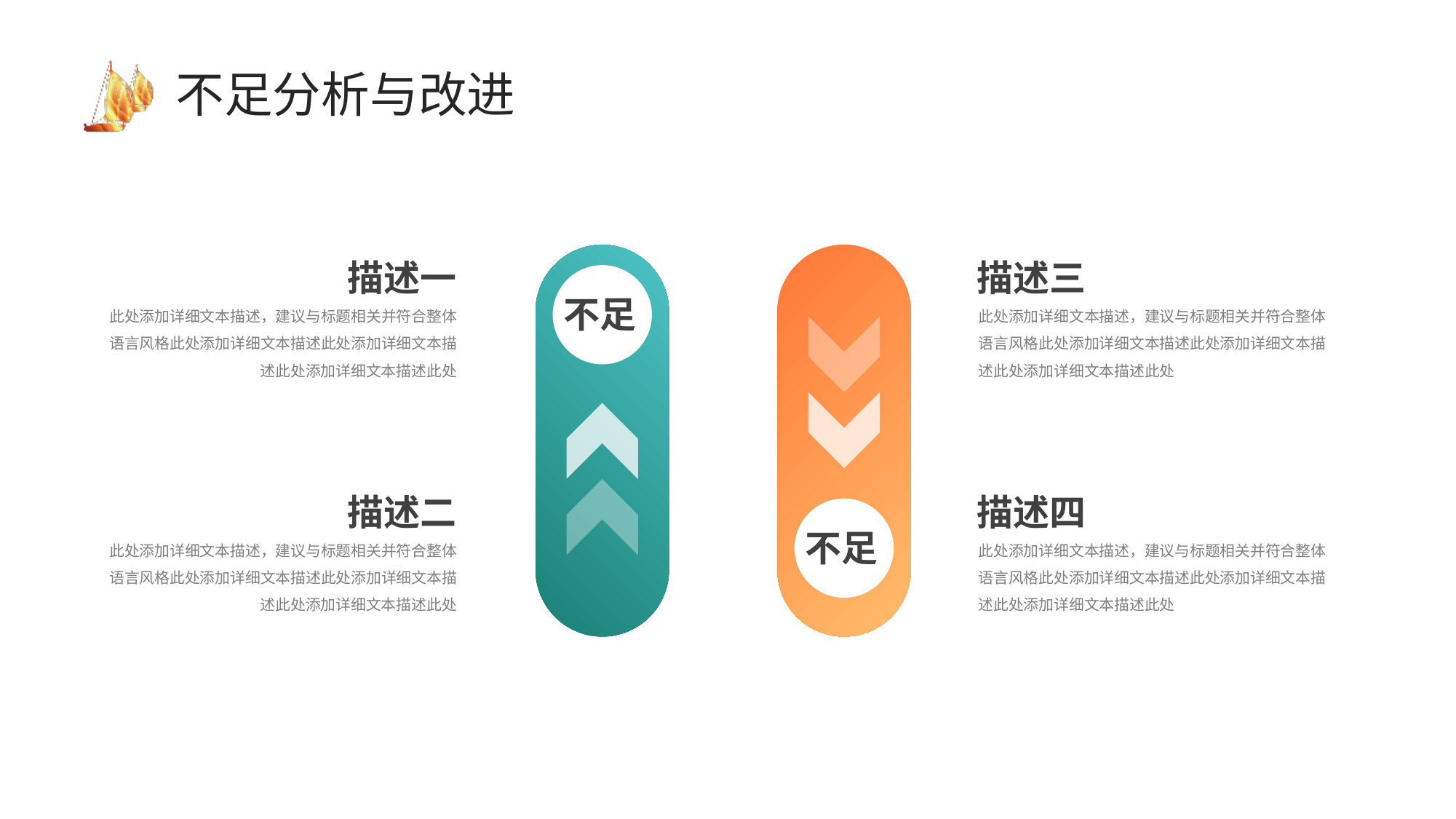

# 不足分析与改进

不足

不足
描述一
此处添加详细文本描述，建议与标题相关并符合整体语言风格此处添加详细文本描述此处添加详细文本描述此处添加详细文本描述此处
描述三
此处添加详细文本描述，建议与标题相关并符合整体语言风格此处添加详细文本描述此处添加详细文本描述此处添加详细文本描述此处
描述二
此处添加详细文本描述，建议与标题相关并符合整体语言风格此处添加详细文本描述此处添加详细文本描述此处添加详细文本描述此处
描述四
此处添加详细文本描述，建议与标题相关并符合整体语言风格此处添加详细文本描述此处添加详细文本描述此处添加详细文本描述此处